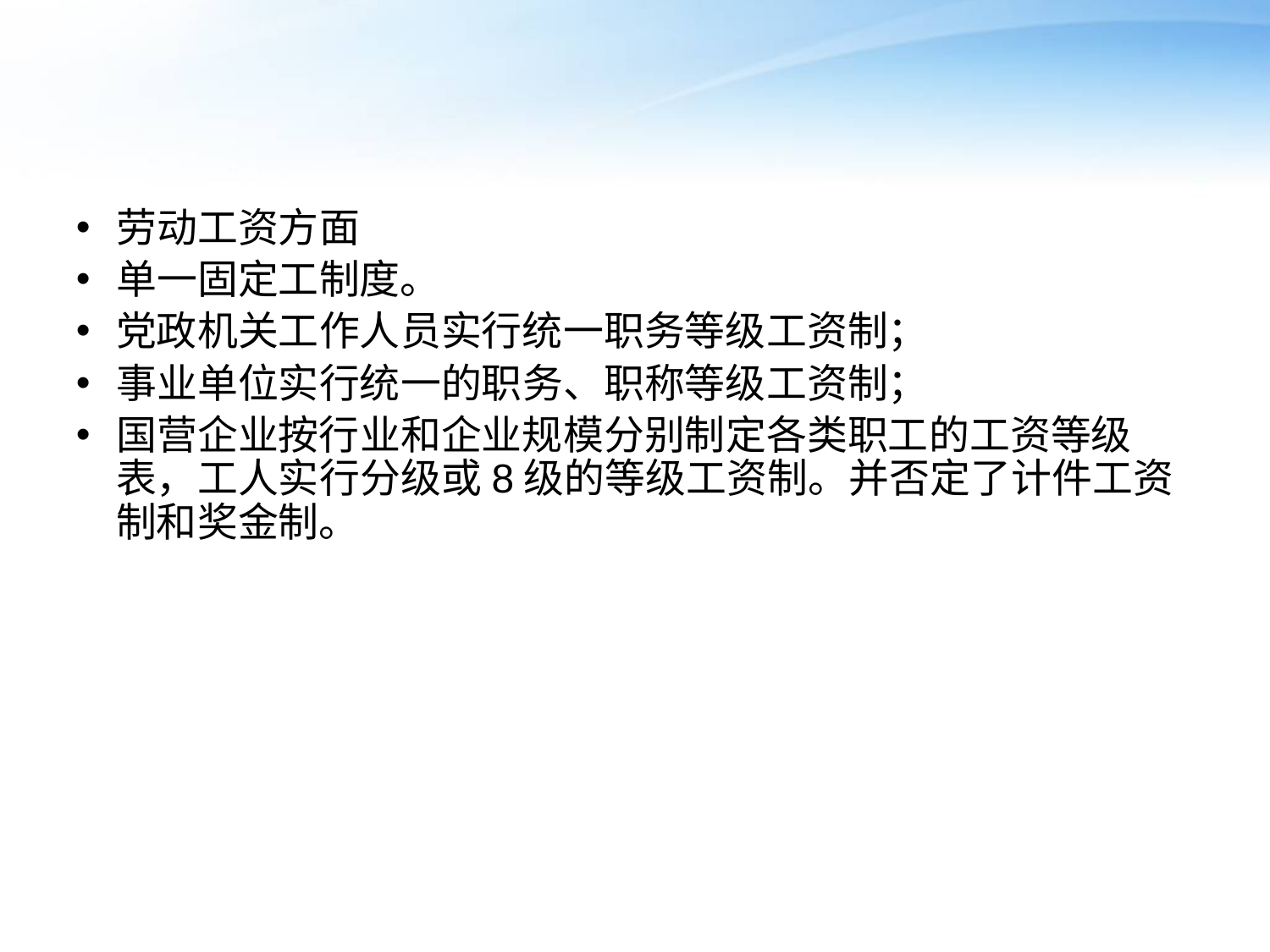

#
劳动工资方面
单一固定工制度。
党政机关工作人员实行统一职务等级工资制；
事业单位实行统一的职务、职称等级工资制；
国营企业按行业和企业规模分别制定各类职工的工资等级表，工人实行分级或8级的等级工资制。并否定了计件工资制和奖金制。